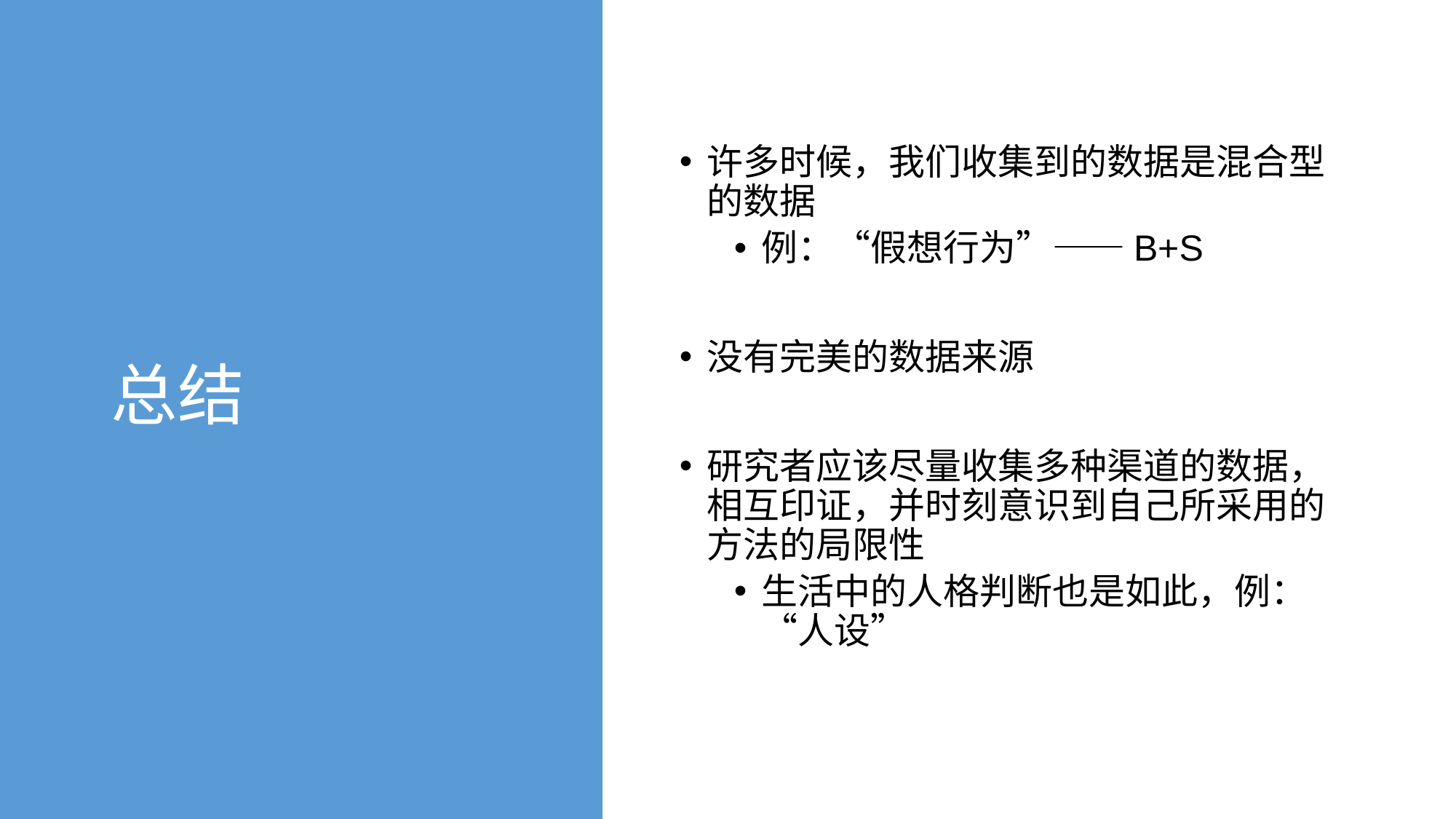

# 总结
许多时候，我们收集到的数据是混合型的数据
例：“假想行为”——B+S

没有完美的数据来源

研究者应该尽量收集多种渠道的数据，相互印证，并时刻意识到自己所采用的方法的局限性
生活中的人格判断也是如此，例：“人设”